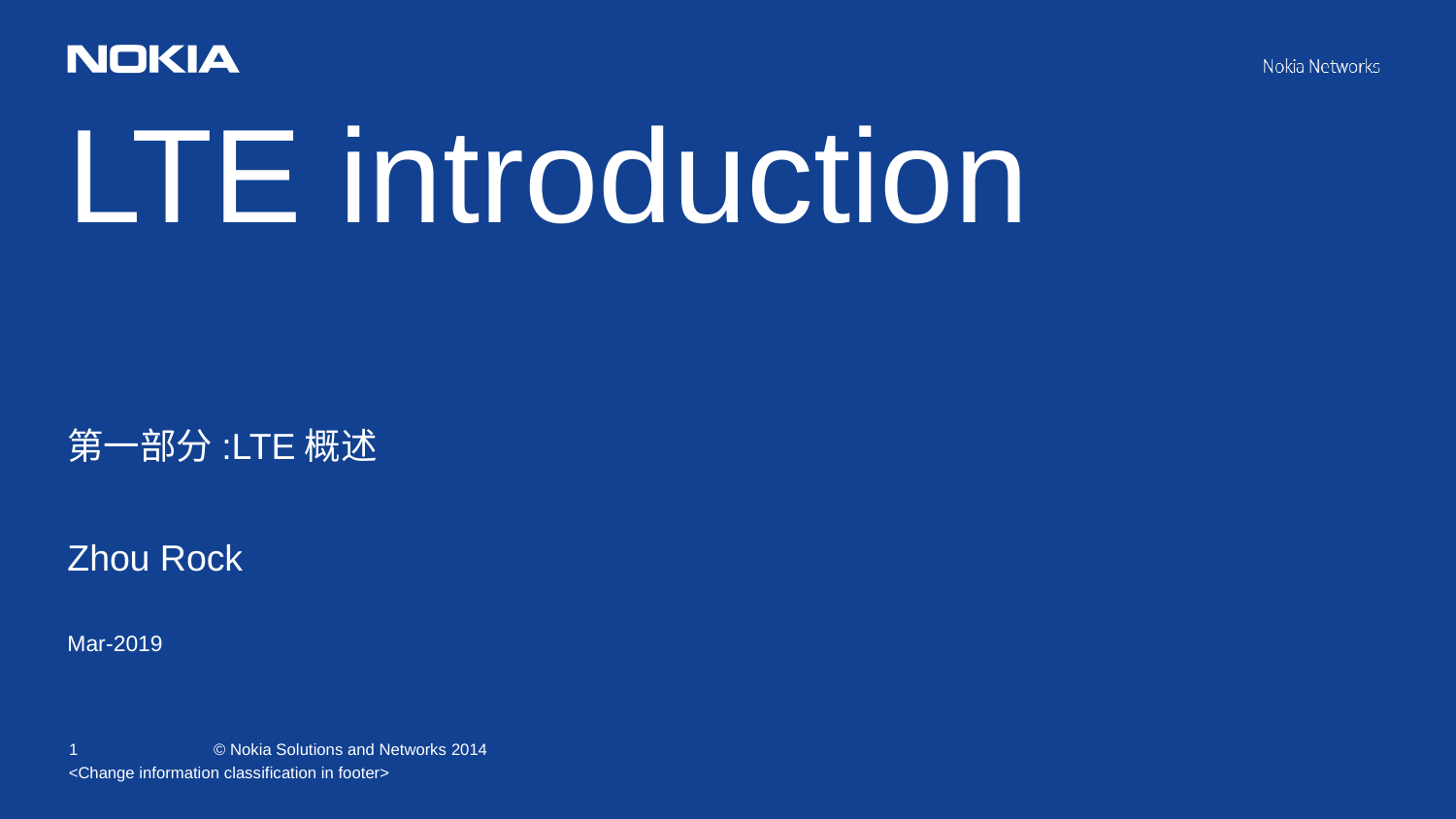

LTE introduction
第一部分:LTE概述

Zhou Rock

Mar-2019
<Change information classification in footer>